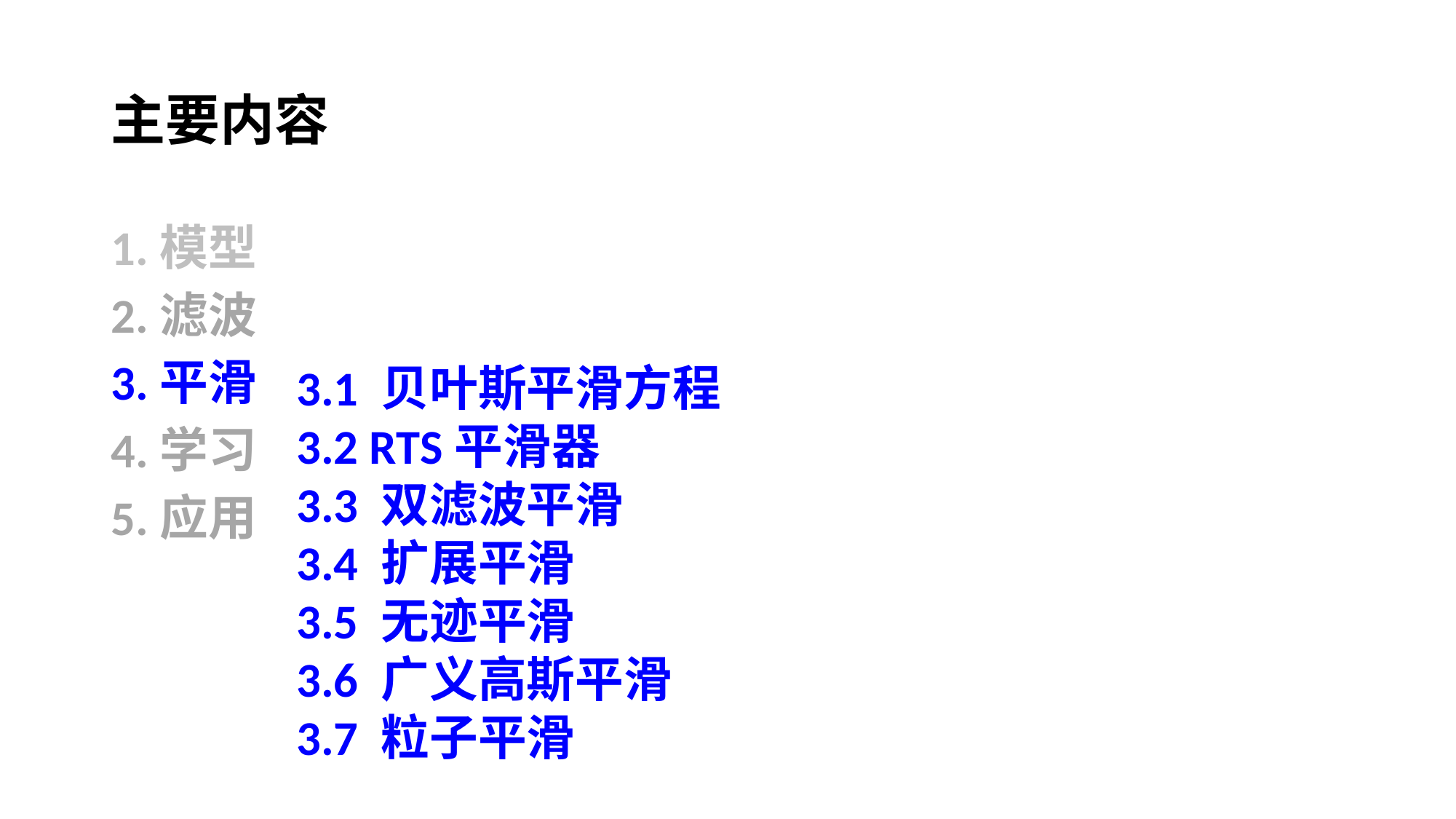

# 主要内容
1.模型
2.滤波
3.平滑
4.学习
5.应用
3.1 贝叶斯平滑方程
3.2 RTS平滑器
3.3 双滤波平滑
3.4 扩展平滑
3.5 无迹平滑
3.6 广义高斯平滑
3.7 粒子平滑